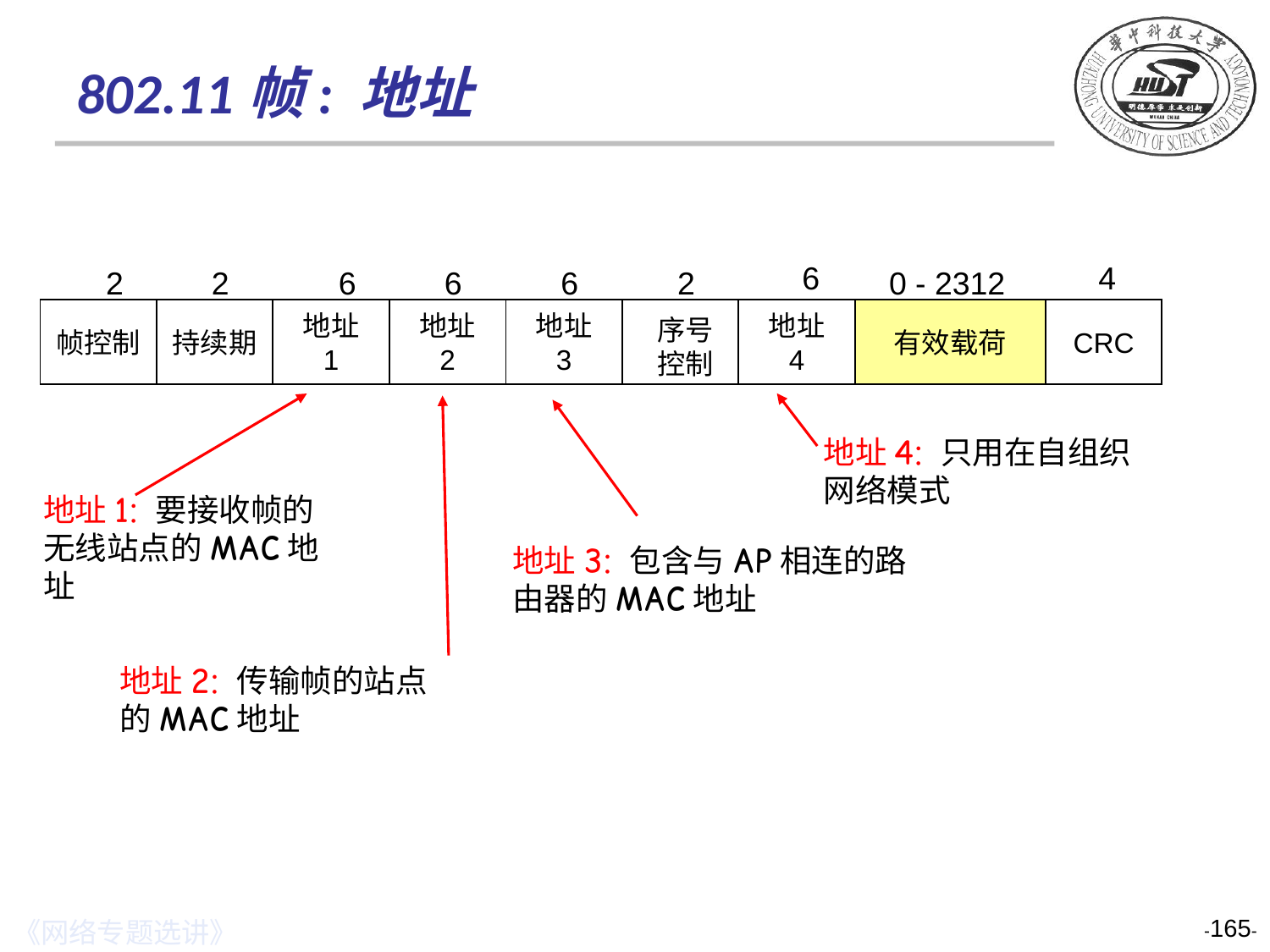

802.11帧: 地址
6
4
2
2
6
6
6
2
0 - 2312
帧控制
持续期
地址
1
地址
2
地址
3

地址
4
有效载荷
CRC
序号
控制

地址4: 只用在自组织网络模式
地址1: 要接收帧的
无线站点的MAC地
址
地址3: 包含与AP相连的路由器的MAC地址
地址2: 传输帧的站点
的MAC地址
-165-
《网络专题选讲》